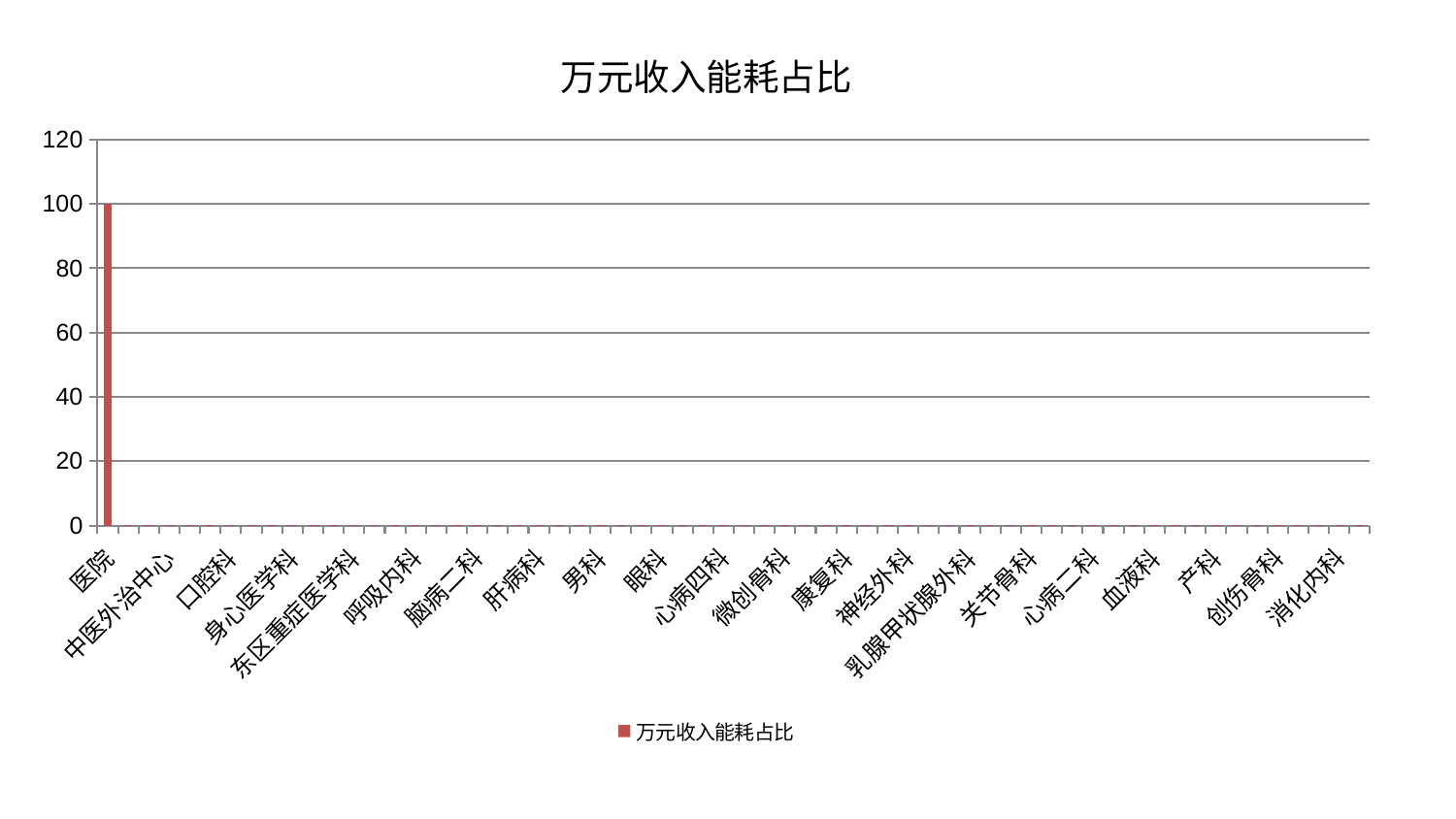

### Chart: 万元收入能耗占比

| Category | 万元收入能耗占比 |
|---|---|
| 医院 | 100.0 |
| 普通外科 | 0.27728975603368405 |
| 周围血管科 | 0.13549794037843044 |
| 中医外治中心 | 0.11523958191302859 |
| 脑病一科 | 0.08190465166875555 |
| 东区肾病科 | 0.07175750998820203 |
| 口腔科 | 0.06653649434995546 |
| 针灸科 | 0.05347118780854799 |
| 内分泌科 | 0.04860427468546772 |
| 身心医学科 | 0.044169368963240634 |
| 胸外科 | 0.042849812095729606 |
| 泌尿外科 | 0.0414498389819722 |
| 东区重症医学科 | 0.04045612804528534 |
| 老年医学科 | 0.03751941577896859 |
| 脾胃病科 | 0.03376289146442964 |
| 呼吸内科 | 0.029411046563843732 |
| 推拿科 | 0.029112870534796848 |
| 小儿推拿科 | 0.027047339708071893 |
| 脑病二科 | 0.025425286666247222 |
| 肝胆外科 | 0.02525349951351044 |
| 中医经典科 | 0.02316879433324807 |
| 肝病科 | 0.022871201255280575 |
| 儿科 | 0.022868134340378612 |
| 治未病中心 | 0.02277559888278518 |
| 男科 | 0.021712751224647074 |
| 皮肤科 | 0.021159953492273596 |
| 脾胃科消化科合并 | 0.019860259973986973 |
| 眼科 | 0.0187020118013198 |
| 美容皮肤科 | 0.01854189024501441 |
| 运动损伤骨科 | 0.01824053902568637 |
| 心病四科 | 0.017728087051923413 |
| 显微骨科 | 0.017079048593022624 |
| 神经内科 | 0.016756213448405447 |
| 微创骨科 | 0.016738779381377536 |
| 妇科妇二科合并 | 0.01659385664287052 |
| 肾脏内科 | 0.015396897830286952 |
| 康复科 | 0.015090326145490383 |
| 重症医学科 | 0.014781774481821722 |
| 心病三科 | 0.014752202189684288 |
| 神经外科 | 0.014631725307574561 |
| 心血管内科 | 0.014531294495768145 |
| 妇科 | 0.014053683512789832 |
| 乳腺甲状腺外科 | 0.014013741623580473 |
| 综合内科 | 0.013892270933236793 |
| 妇二科 | 0.013454934119695078 |
| 关节骨科 | 0.013288557957797296 |
| 骨科 | 0.013096111174316504 |
| 西区重症医学科 | 0.012765064174649577 |
| 心病二科 | 0.012087545937059364 |
| 肿瘤内科 | 0.012008923488122701 |
| 心病一科 | 0.011653123562194419 |
| 血液科 | 0.01153481029846694 |
| 脑病三科 | 0.011532530071936574 |
| 脊柱骨科 | 0.011198798975477356 |
| 产科 | 0.011173283356812507 |
| 风湿病科 | 0.011017551810483502 |
| 肛肠科 | 0.010968220361299302 |
| 创伤骨科 | 0.01064381428122213 |
| 肾病科 | 0.010621691097359935 |
| 耳鼻喉科 | 0.010558199306684727 |
| 消化内科 | 0.010292045451858675 |
| 小儿骨科 | 0.010017935817658929 |
235